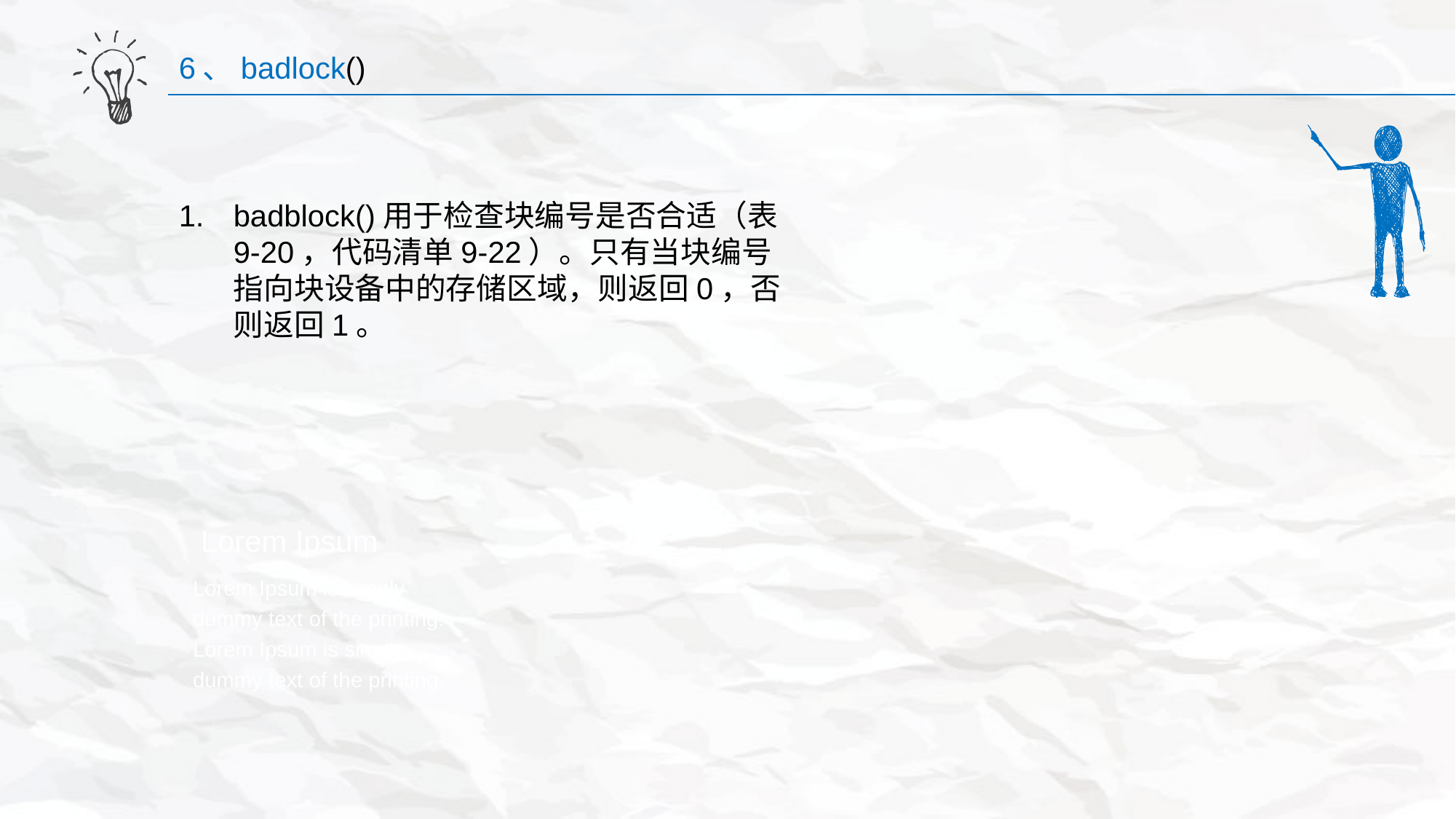

6、badlock()

badblock()用于检查块编号是否合适（表9-20，代码清单9-22）。只有当块编号指向块设备中的存储区域，则返回0，否则返回1。
Lorem Ipsum
Lorem Ipsum is simply dummy text of the printing. Lorem Ipsum is simply dummy text of the printing.